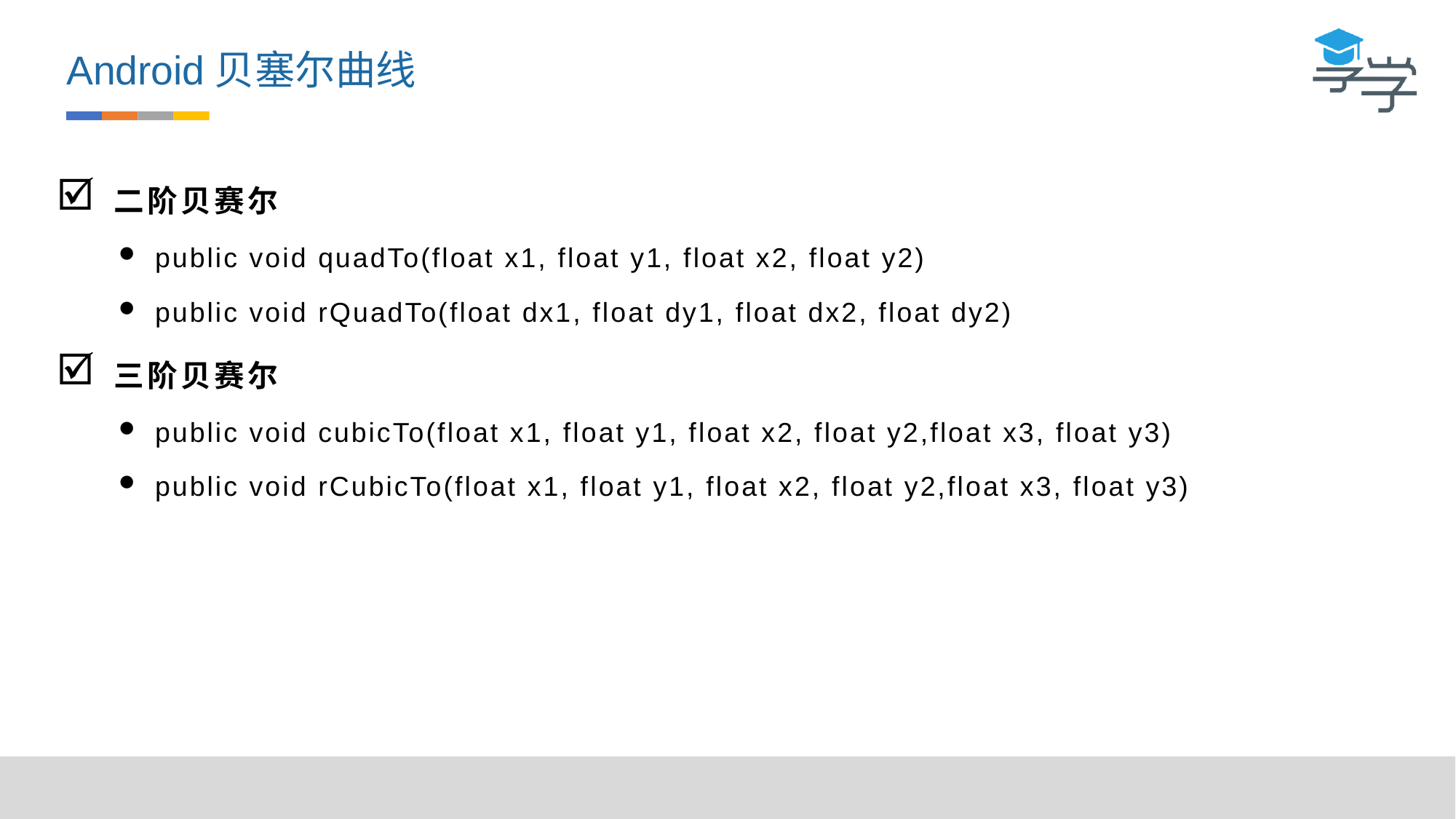

Android贝塞尔曲线

二阶贝赛尔
public void quadTo(float x1, float y1, float x2, float y2)
public void rQuadTo(float dx1, float dy1, float dx2, float dy2)
三阶贝赛尔
public void cubicTo(float x1, float y1, float x2, float y2,float x3, float y3)
public void rCubicTo(float x1, float y1, float x2, float y2,float x3, float y3)